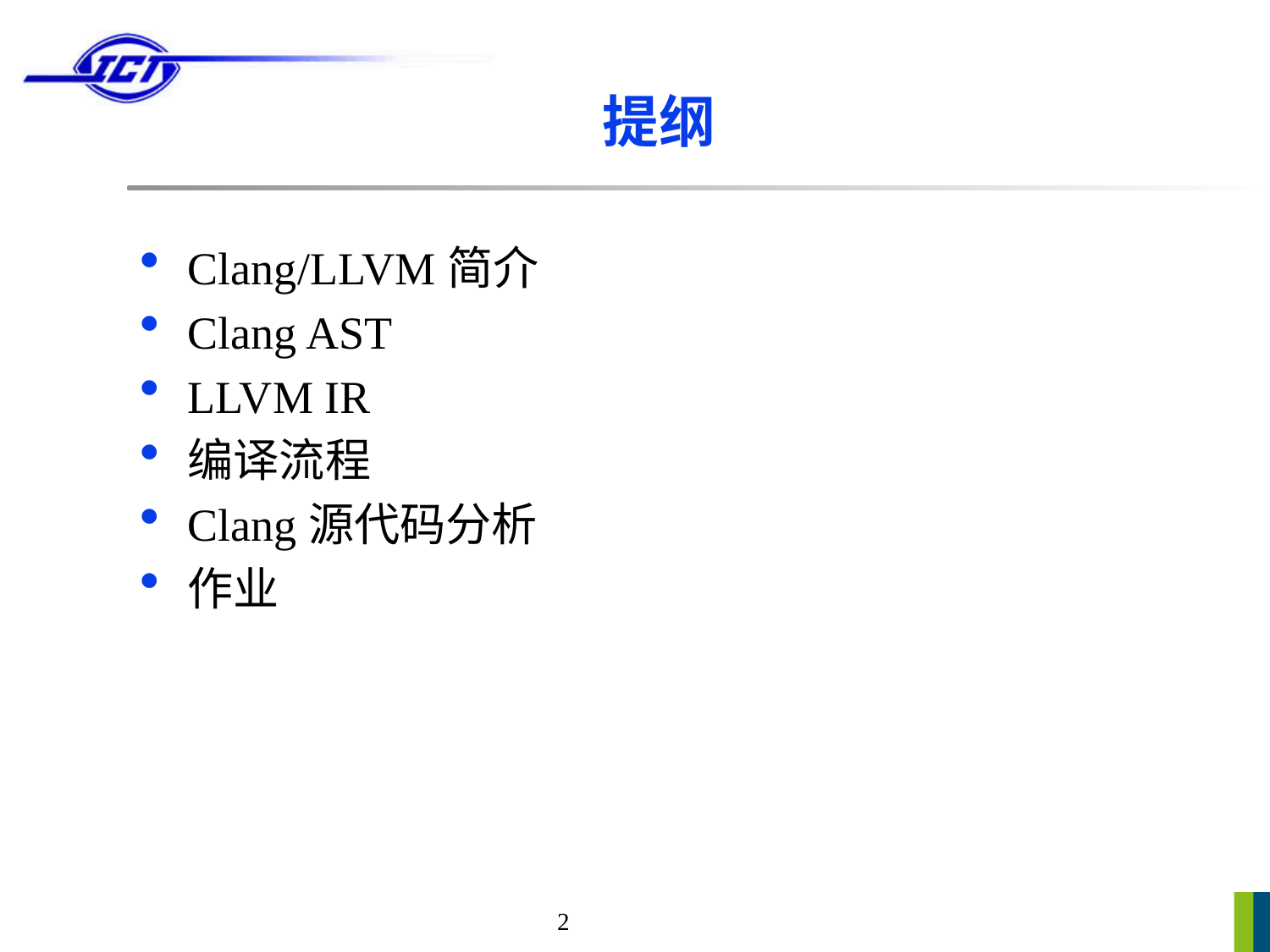

# 提纲
Clang/LLVM简介
Clang AST
LLVM IR
编译流程
Clang源代码分析
作业